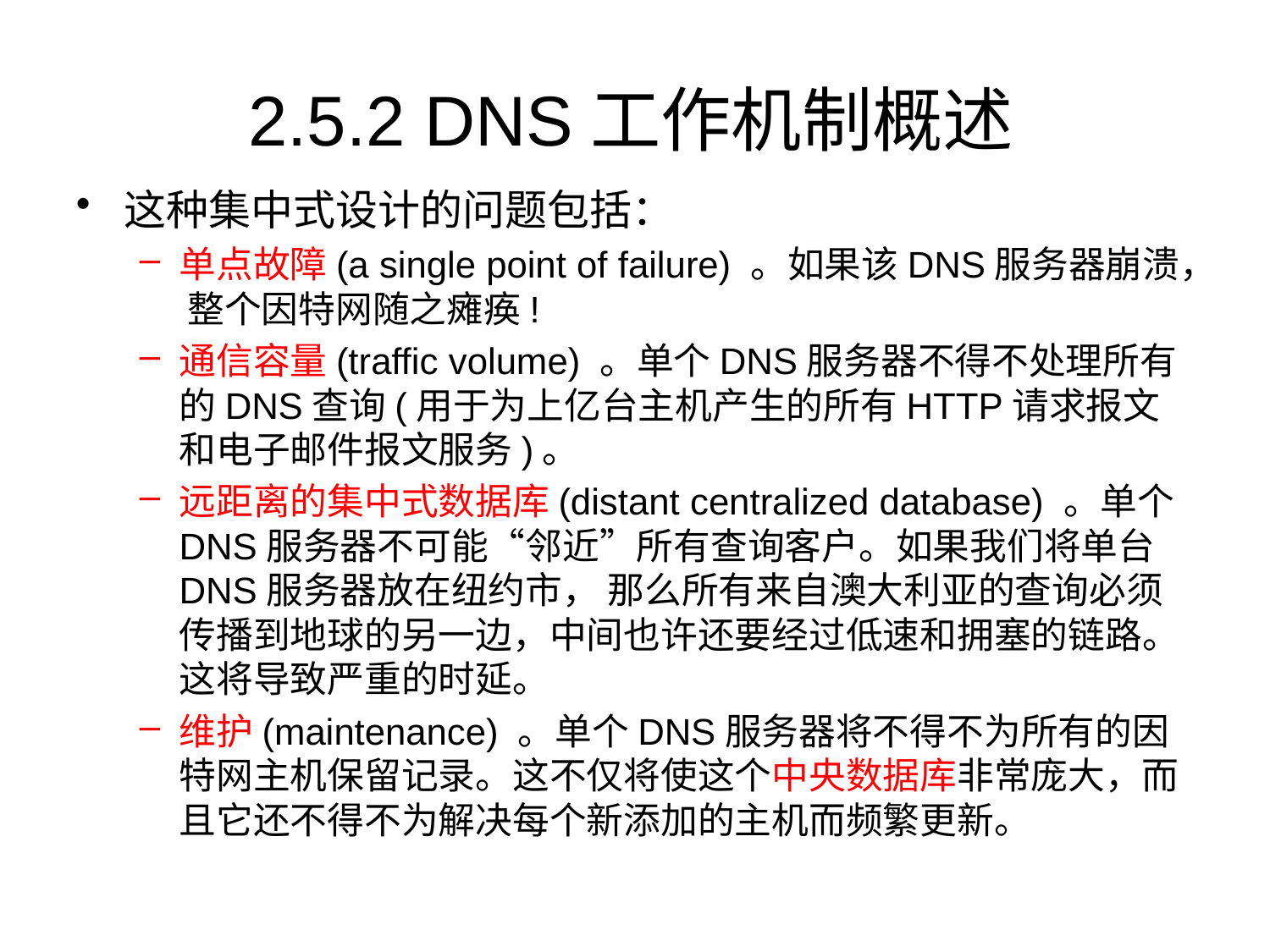

# 2.5.2 DNS工作机制概述
这种集中式设计的问题包括：
单点故障(a single point of failure) 。如果该DNS服务器崩溃， 整个因特网随之瘫痪!
通信容量(traffic volume) 。单个DNS服务器不得不处理所有的DNS查询(用于为上亿台主机产生的所有HTTP请求报文和电子邮件报文服务)。
远距离的集中式数据库(distant centralized database) 。单个DNS服务器不可能“邻近”所有查询客户。如果我们将单台DNS服务器放在纽约市， 那么所有来自澳大利亚的查询必须传播到地球的另一边，中间也许还要经过低速和拥塞的链路。这将导致严重的时延。
维护(maintenance) 。单个DNS服务器将不得不为所有的因特网主机保留记录。这不仅将使这个中央数据库非常庞大，而且它还不得不为解决每个新添加的主机而频繁更新。